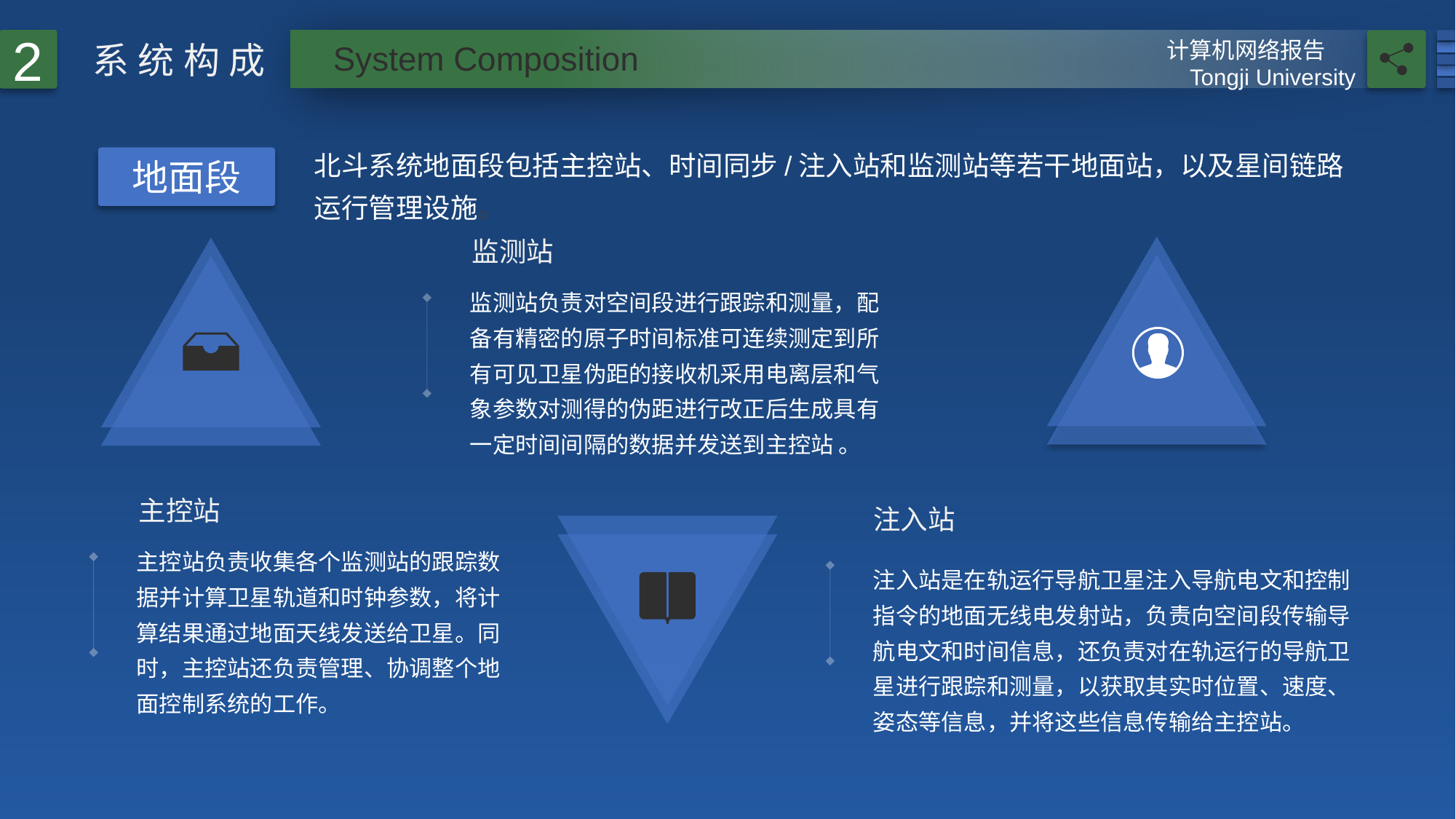

2

计算机网络报告
Tongji University

系统构成
System Composition
北斗系统地面段包括主控站、时间同步/注入站和监测站等若干地面站，以及星间链路运行管理设施。
地面段
监测站

监测站负责对空间段进行跟踪和测量，配备有精密的原子时间标准可连续测定到所有可见卫星伪距的接收机采用电离层和气象参数对测得的伪距进行改正后生成具有一定时间间隔的数据并发送到主控站 。

主控站
注入站

主控站负责收集各个监测站的跟踪数据并计算卫星轨道和时钟参数，将计算结果通过地面天线发送给卫星。同时，主控站还负责管理、协调整个地面控制系统的工作。
注入站是在轨运行导航卫星注入导航电文和控制指令的地面无线电发射站，负责向空间段传输导航电文和时间信息，还负责对在轨运行的导航卫星进行跟踪和测量，以获取其实时位置、速度、姿态等信息，并将这些信息传输给主控站。